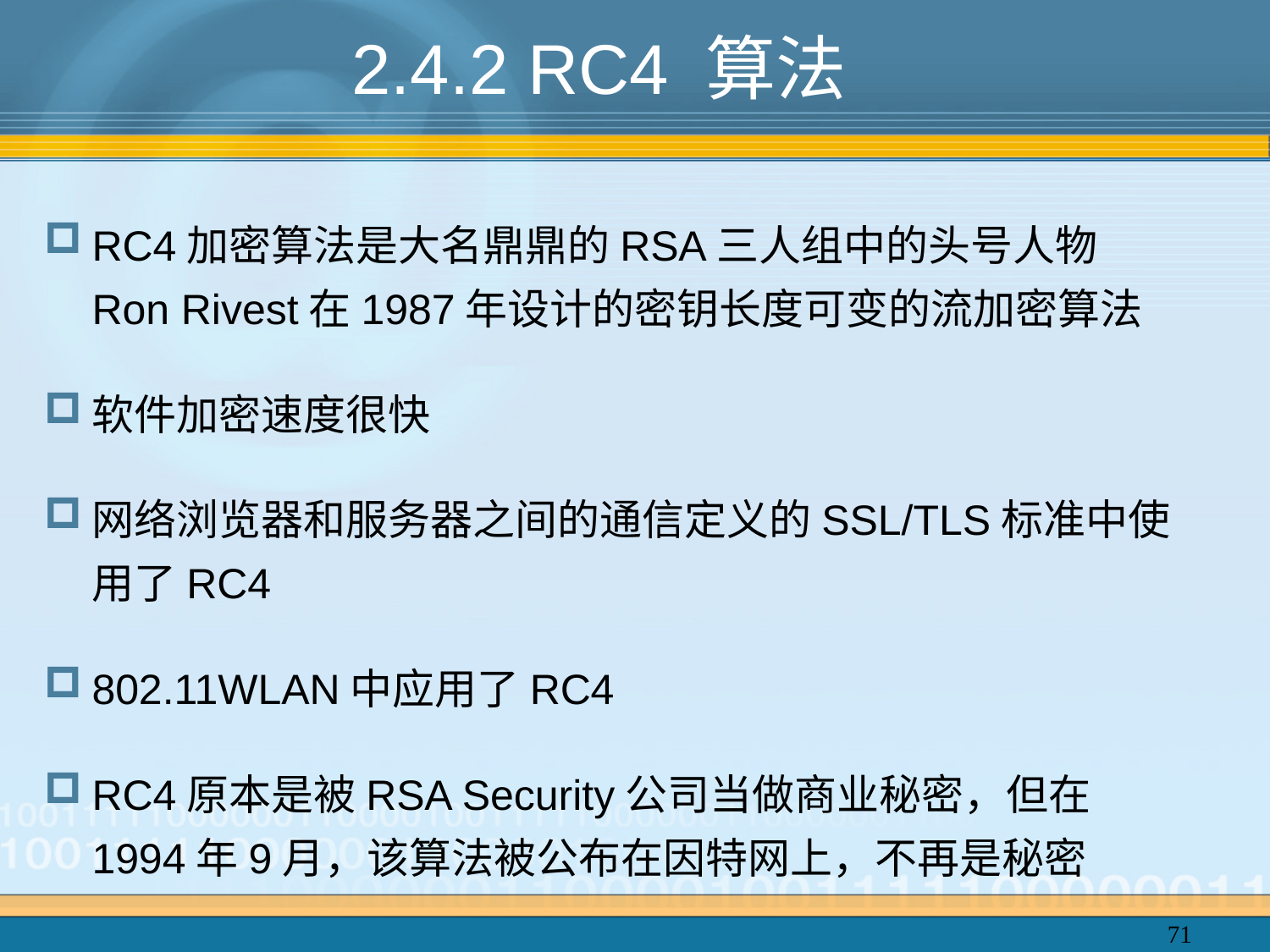

2.4.2 RC4 算法
RC4加密算法是大名鼎鼎的RSA三人组中的头号人物Ron Rivest在1987年设计的密钥长度可变的流加密算法
软件加密速度很快
网络浏览器和服务器之间的通信定义的SSL/TLS标准中使用了RC4
802.11WLAN中应用了RC4
RC4原本是被RSA Security公司当做商业秘密，但在1994年9月，该算法被公布在因特网上，不再是秘密
71